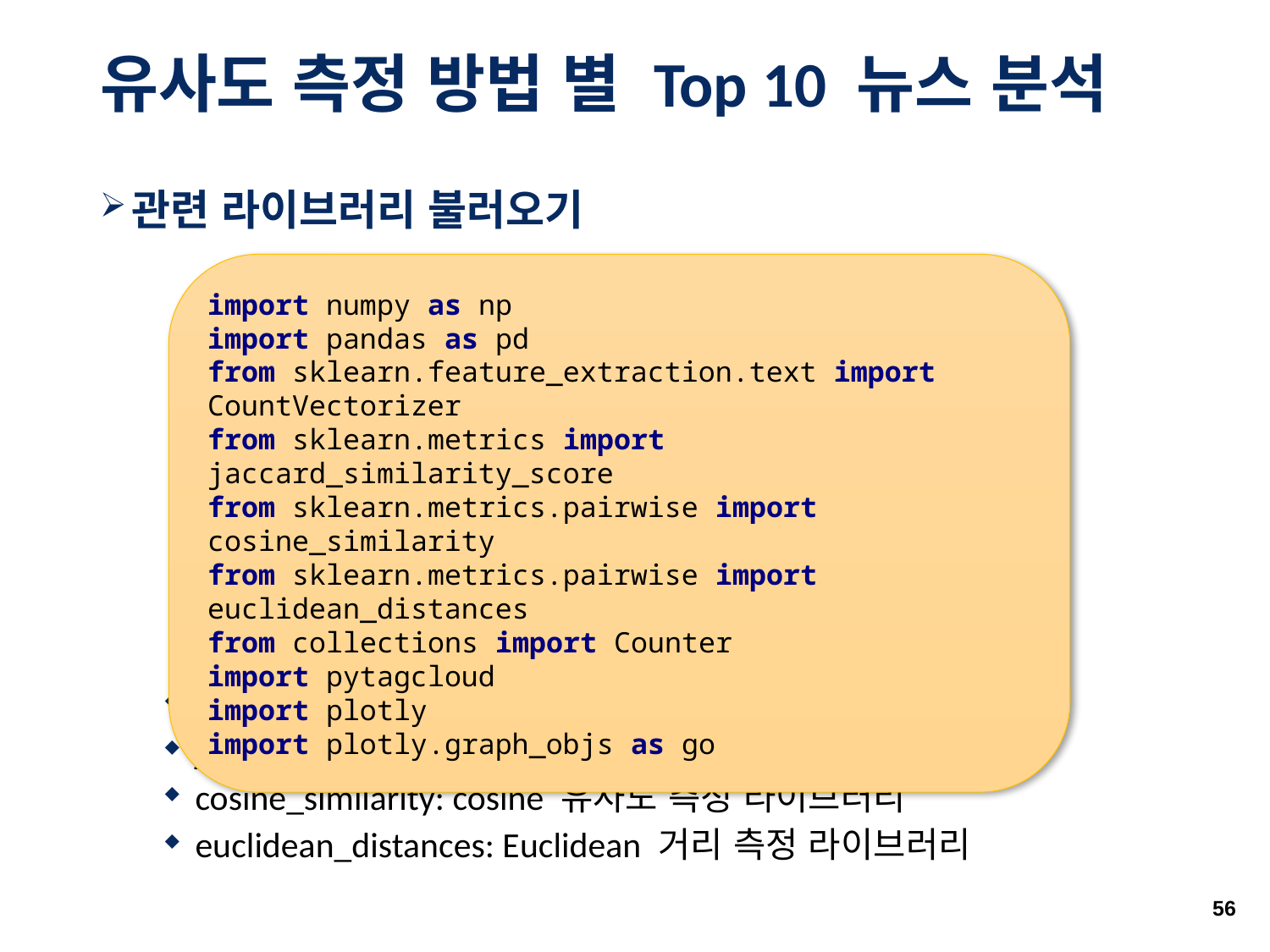

# 유사도 측정 방법 별 Top 10 뉴스 분석
관련 라이브러리 불러오기

CountVectorizer: bag of word 지원 라이브러리
jaccard_similarity_score: jaccard 유사도 측정 라이브러리
cosine_similarity: cosine 유사도 측정 라이브러리
euclidean_distances: Euclidean 거리 측정 라이브러리

import numpy as np
import pandas as pd
from sklearn.feature_extraction.text import CountVectorizer
from sklearn.metrics import jaccard_similarity_score
from sklearn.metrics.pairwise import cosine_similarity
from sklearn.metrics.pairwise import euclidean_distances
from collections import Counter
import pytagcloud
import plotly
import plotly.graph_objs as go
56